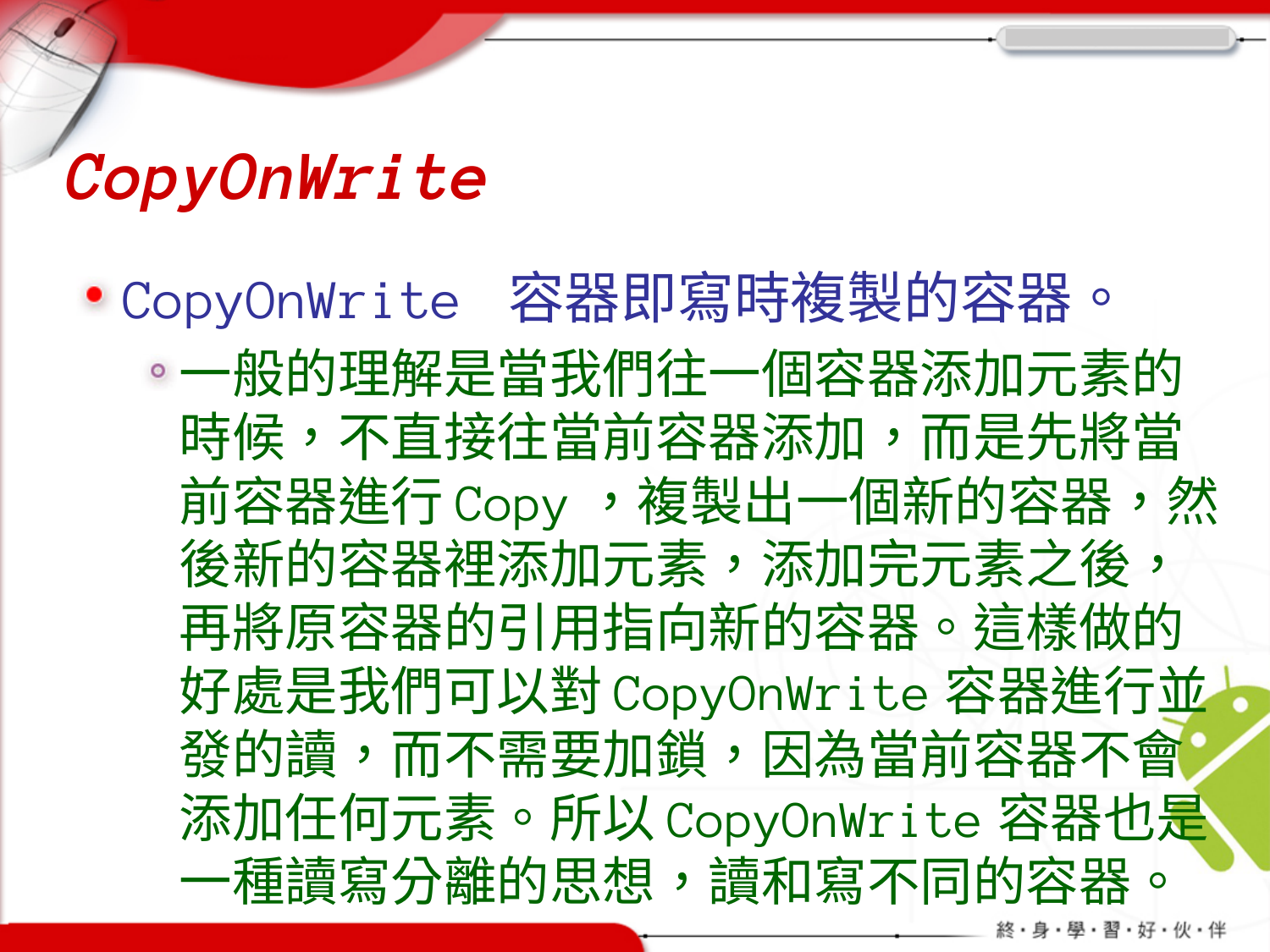

# CopyOnWrite
CopyOnWrite 容器即寫時複製的容器。
一般的理解是當我們往一個容器添加元素的時候，不直接往當前容器添加，而是先將當前容器進行Copy，複製出一個新的容器，然後新的容器裡添加元素，添加完元素之後，再將原容器的引用指向新的容器。這樣做的好處是我們可以對CopyOnWrite容器進行並發的讀，而不需要加鎖，因為當前容器不會添加任何元素。所以CopyOnWrite容器也是一種讀寫分離的思想，讀和寫不同的容器。